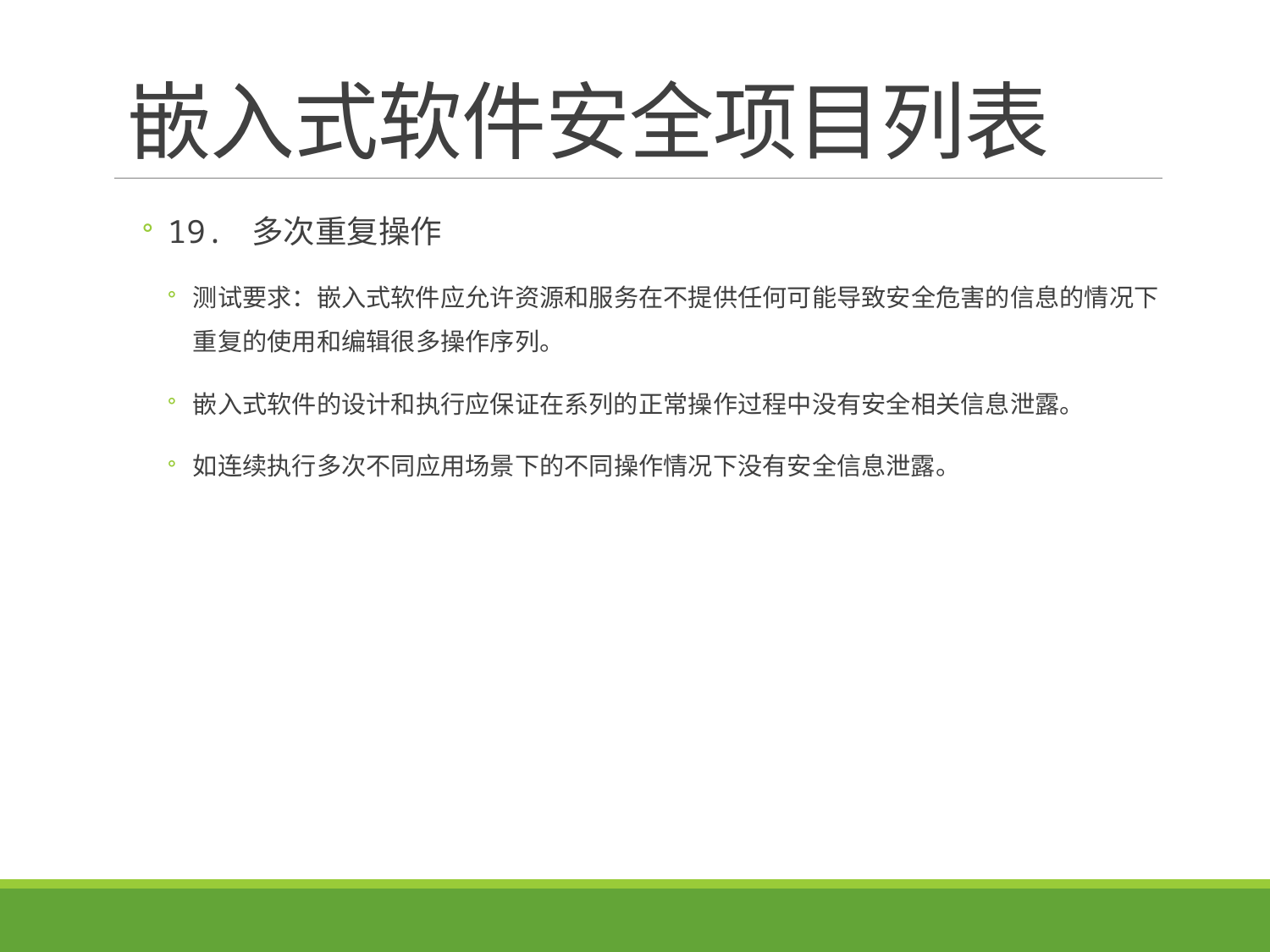

# 嵌入式软件安全项目列表
19. 多次重复操作
测试要求：嵌入式软件应允许资源和服务在不提供任何可能导致安全危害的信息的情况下重复的使用和编辑很多操作序列。
嵌入式软件的设计和执行应保证在系列的正常操作过程中没有安全相关信息泄露。
如连续执行多次不同应用场景下的不同操作情况下没有安全信息泄露。